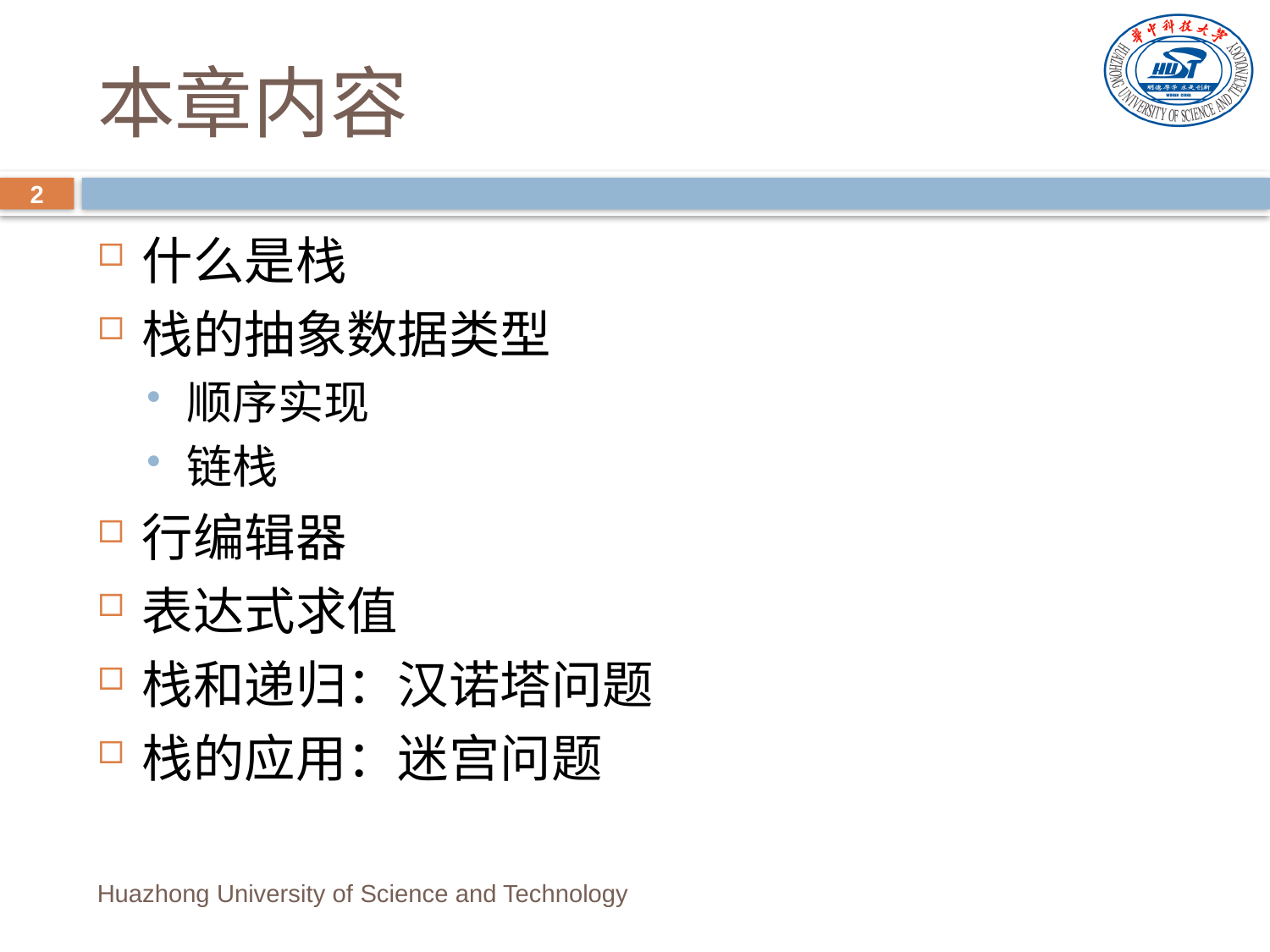

# 本章内容
2
什么是栈
栈的抽象数据类型
顺序实现
链栈
行编辑器
表达式求值
栈和递归：汉诺塔问题
栈的应用：迷宫问题
Huazhong University of Science and Technology